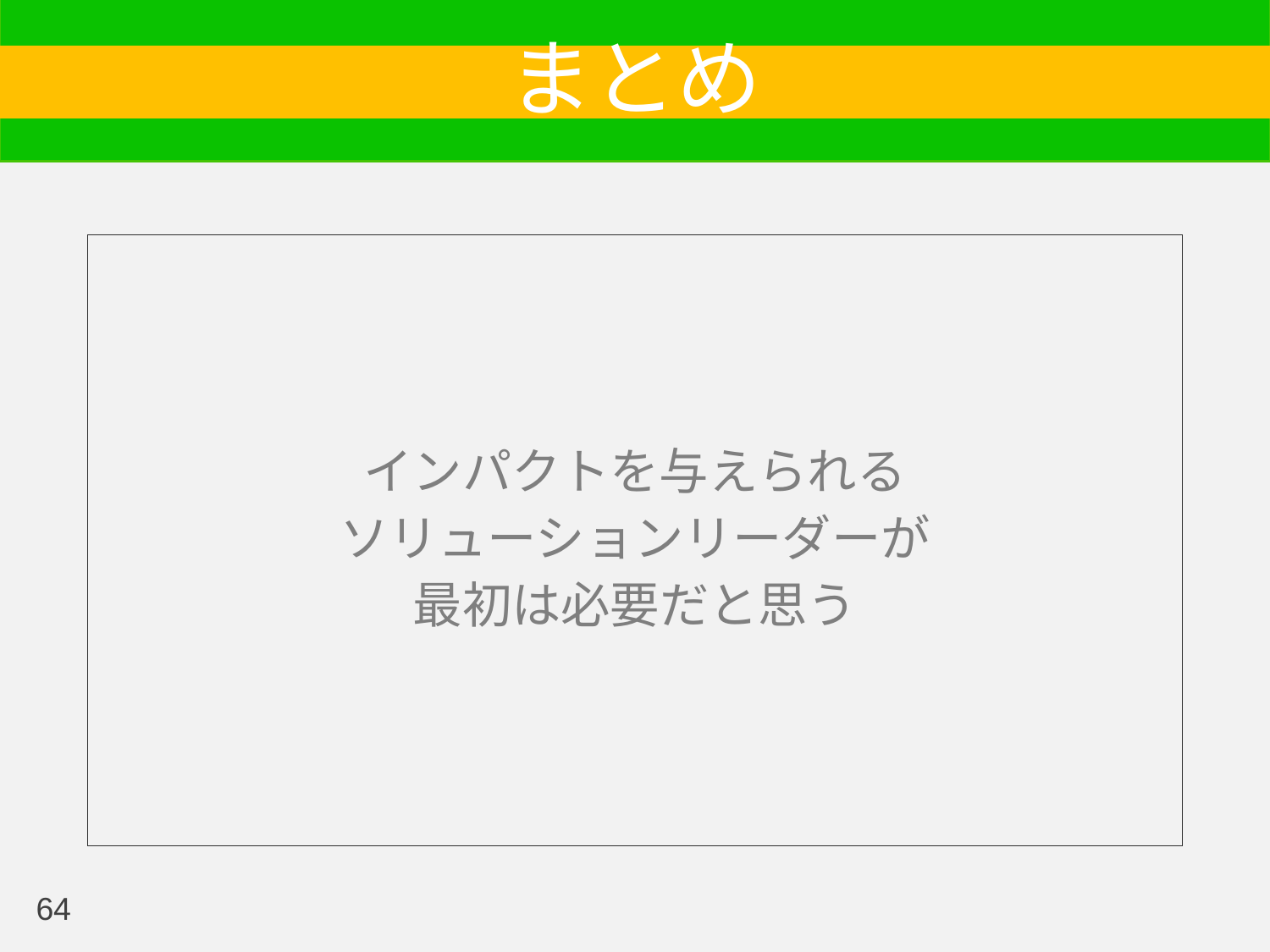

# まとめ
インパクトを与えられる
ソリューションリーダーが
最初は必要だと思う
64